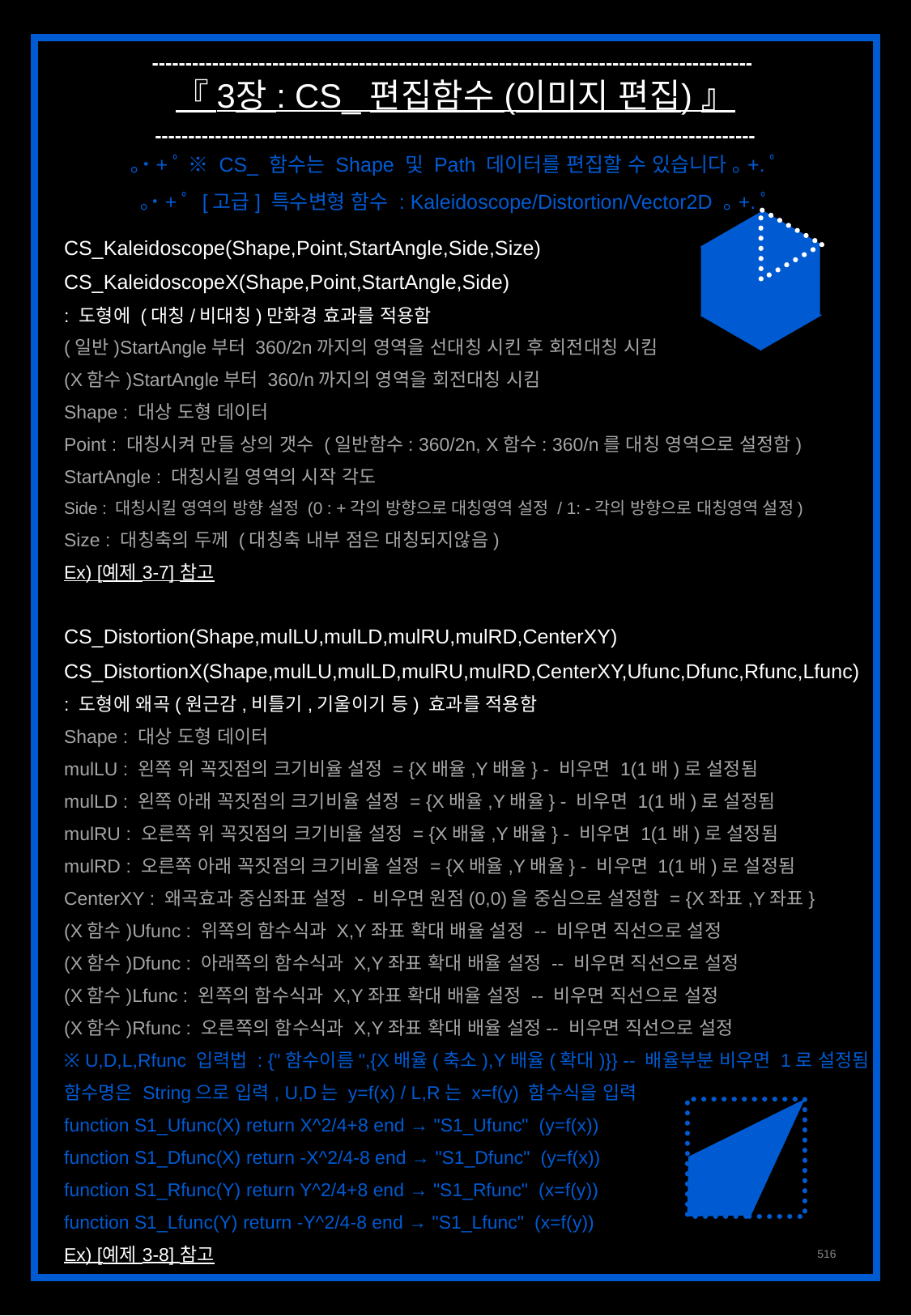

------------------------------------------------------------------------------------------
『 3장 : CS_ 편집함수 (이미지 편집) 』
------------------------------------------------------------------------------------------
｡˙+ﾟ ※ CS_ 함수는 Shape 및 Path 데이터를 편집할 수 있습니다 ｡+.ﾟ
｡˙+ﾟ [고급] 특수변형 함수 : Kaleidoscope/Distortion/Vector2D ｡+.ﾟ

CS_Kaleidoscope(Shape,Point,StartAngle,Side,Size)
CS_KaleidoscopeX(Shape,Point,StartAngle,Side)
: 도형에 (대칭/비대칭)만화경 효과를 적용함
(일반)StartAngle부터 360/2n까지의 영역을 선대칭 시킨 후 회전대칭 시킴
(X함수)StartAngle부터 360/n까지의 영역을 회전대칭 시킴
Shape : 대상 도형 데이터
Point : 대칭시켜 만들 상의 갯수 (일반함수: 360/2n, X함수: 360/n를 대칭 영역으로 설정함)
StartAngle : 대칭시킬 영역의 시작 각도
Side : 대칭시킬 영역의 방향 설정 (0 : +각의 방향으로 대칭영역 설정 / 1: -각의 방향으로 대칭영역 설정)
Size : 대칭축의 두께 (대칭축 내부 점은 대칭되지않음)
Ex) [예제 3-7] 참고

CS_Distortion(Shape,mulLU,mulLD,mulRU,mulRD,CenterXY)
CS_DistortionX(Shape,mulLU,mulLD,mulRU,mulRD,CenterXY,Ufunc,Dfunc,Rfunc,Lfunc)
: 도형에 왜곡(원근감,비틀기,기울이기 등) 효과를 적용함
Shape : 대상 도형 데이터
mulLU : 왼쪽 위 꼭짓점의 크기비율 설정 = {X배율,Y배율} - 비우면 1(1배)로 설정됨
mulLD : 왼쪽 아래 꼭짓점의 크기비율 설정 = {X배율,Y배율} - 비우면 1(1배)로 설정됨
mulRU : 오른쪽 위 꼭짓점의 크기비율 설정 = {X배율,Y배율} - 비우면 1(1배)로 설정됨
mulRD : 오른쪽 아래 꼭짓점의 크기비율 설정 = {X배율,Y배율} - 비우면 1(1배)로 설정됨
CenterXY : 왜곡효과 중심좌표 설정 - 비우면 원점(0,0)을 중심으로 설정함 = {X좌표,Y좌표}
(X함수)Ufunc : 위쪽의 함수식과 X,Y좌표 확대 배율 설정 -- 비우면 직선으로 설정
(X함수)Dfunc : 아래쪽의 함수식과 X,Y좌표 확대 배율 설정 -- 비우면 직선으로 설정
(X함수)Lfunc : 왼쪽의 함수식과 X,Y좌표 확대 배율 설정 -- 비우면 직선으로 설정
(X함수)Rfunc : 오른쪽의 함수식과 X,Y좌표 확대 배율 설정-- 비우면 직선으로 설정
※ U,D,L,Rfunc 입력법 : {"함수이름",{X배율(축소),Y배율(확대)}} -- 배율부분 비우면 1로 설정됨
함수명은 String으로 입력, U,D는 y=f(x) / L,R는 x=f(y) 함수식을 입력
function S1_Ufunc(X) return X^2/4+8 end → "S1_Ufunc"  (y=f(x))
function S1_Dfunc(X) return -X^2/4-8 end → "S1_Dfunc"  (y=f(x))
function S1_Rfunc(Y) return Y^2/4+8 end → "S1_Rfunc"  (x=f(y))
function S1_Lfunc(Y) return -Y^2/4-8 end → "S1_Lfunc"  (x=f(y))
Ex) [예제 3-8] 참고

516